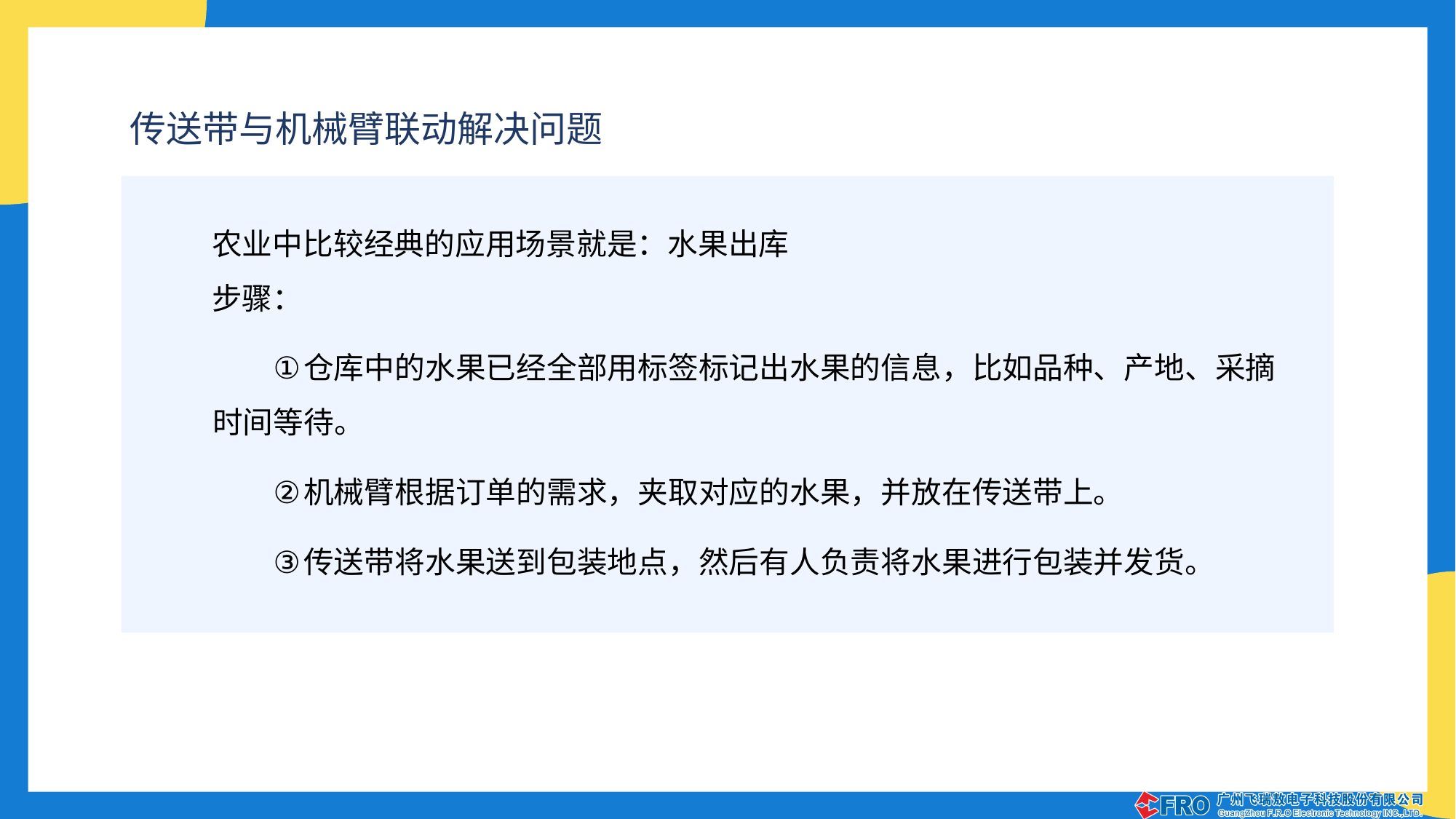

传送带与机械臂联动解决问题
农业中比较经典的应用场景就是：水果出库
步骤：
仓库中的水果已经全部用标签标记出水果的信息，比如品种、产地、采摘时间等待。
机械臂根据订单的需求，夹取对应的水果，并放在传送带上。
传送带将水果送到包装地点，然后有人负责将水果进行包装并发货。